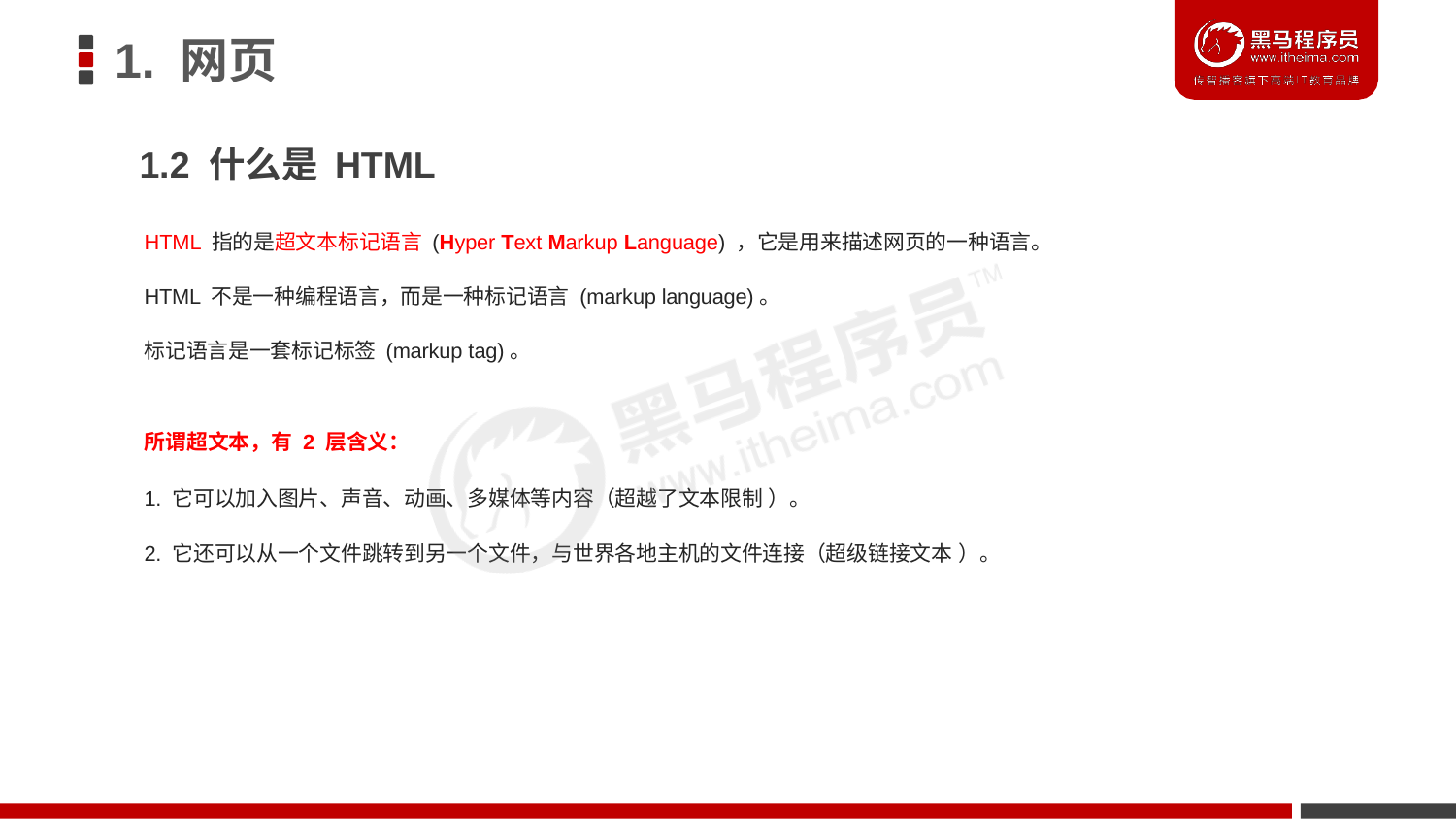

# 1. 网页
1.2 什么是 HTML

HTML 指的是超文本标记语言 (Hyper Text Markup Language) ，它是用来描述网页的一种语言。
HTML 不是一种编程语言，而是一种标记语言 (markup language)。  标记语言是一套标记标签 (markup tag)。
所谓超文本，有 2 层含义：

1. 它可以加入图片、声音、动画、多媒体等内容（超越了文本限制 ）。

2. 它还可以从一个文件跳转到另一个文件，与世界各地主机的文件连接（超级链接文本 ）。